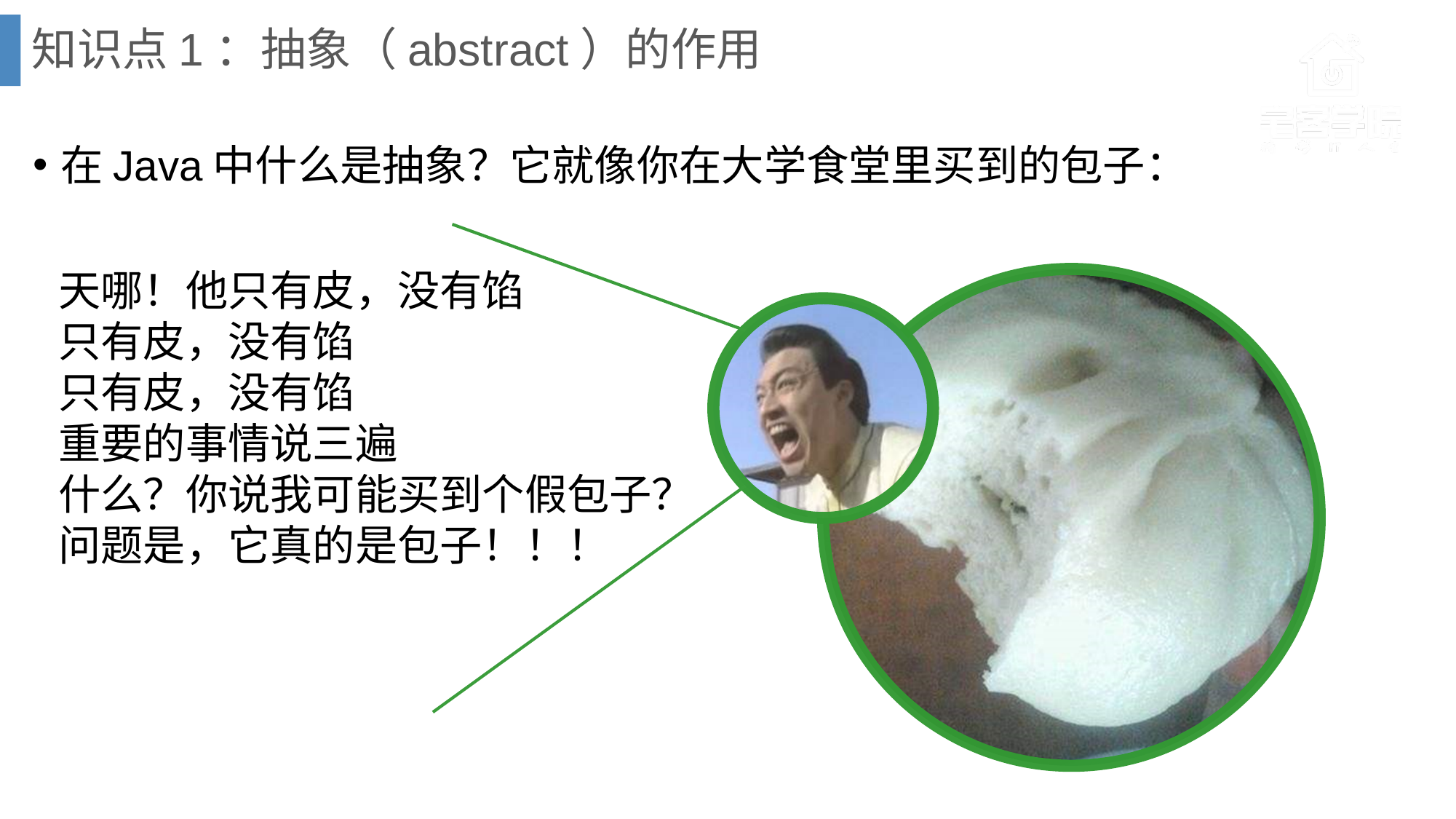

# 知识点1：抽象（abstract）的作用
在Java中什么是抽象？它就像你在大学食堂里买到的包子：
天哪！他只有皮，没有馅
只有皮，没有馅
只有皮，没有馅
重要的事情说三遍
什么？你说我可能买到个假包子？
问题是，它真的是包子！！！